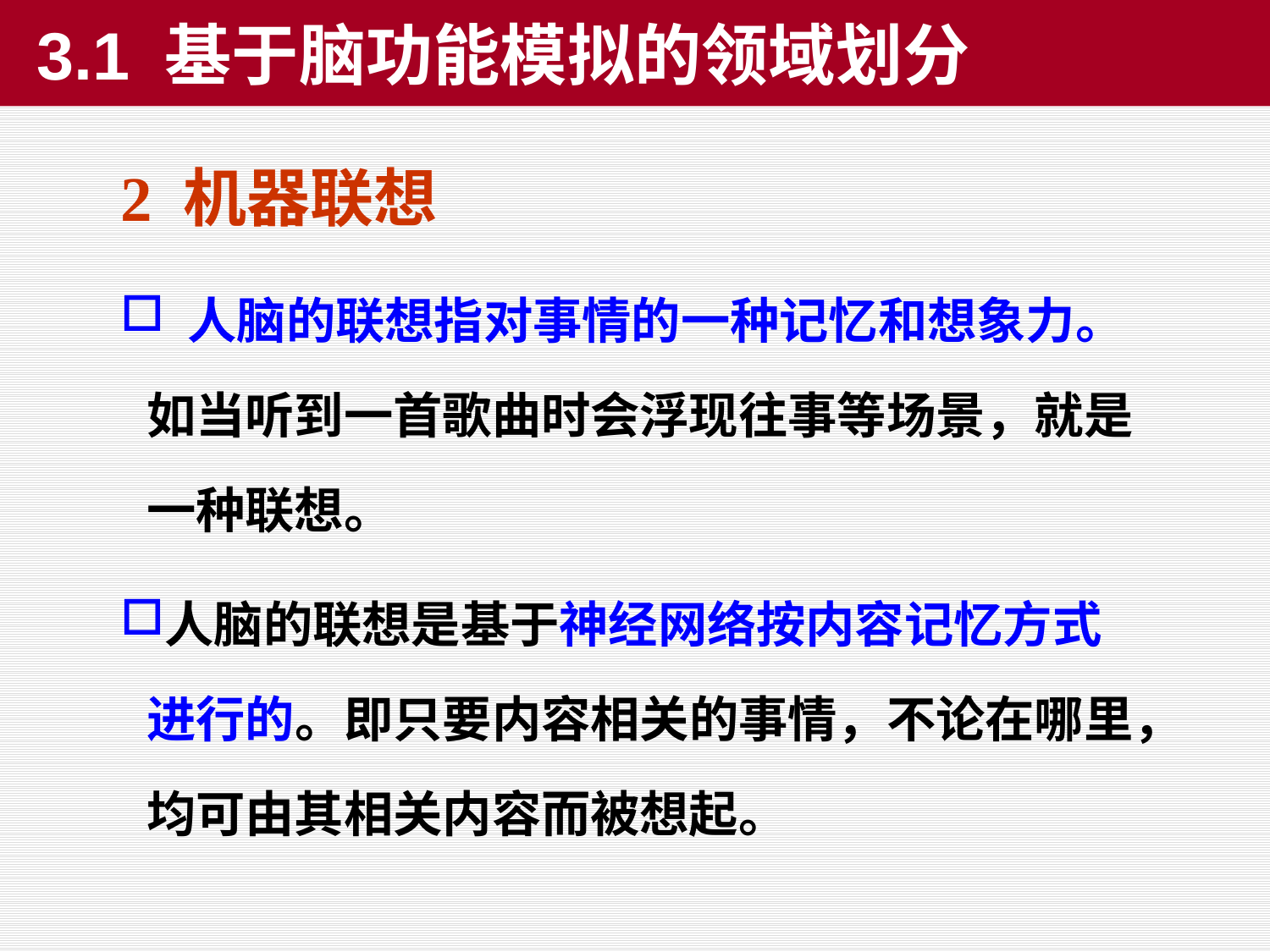

3.1 基于脑功能模拟的领域划分
2 机器联想
 人脑的联想指对事情的一种记忆和想象力。如当听到一首歌曲时会浮现往事等场景，就是一种联想。
人脑的联想是基于神经网络按内容记忆方式进行的。即只要内容相关的事情，不论在哪里，均可由其相关内容而被想起。